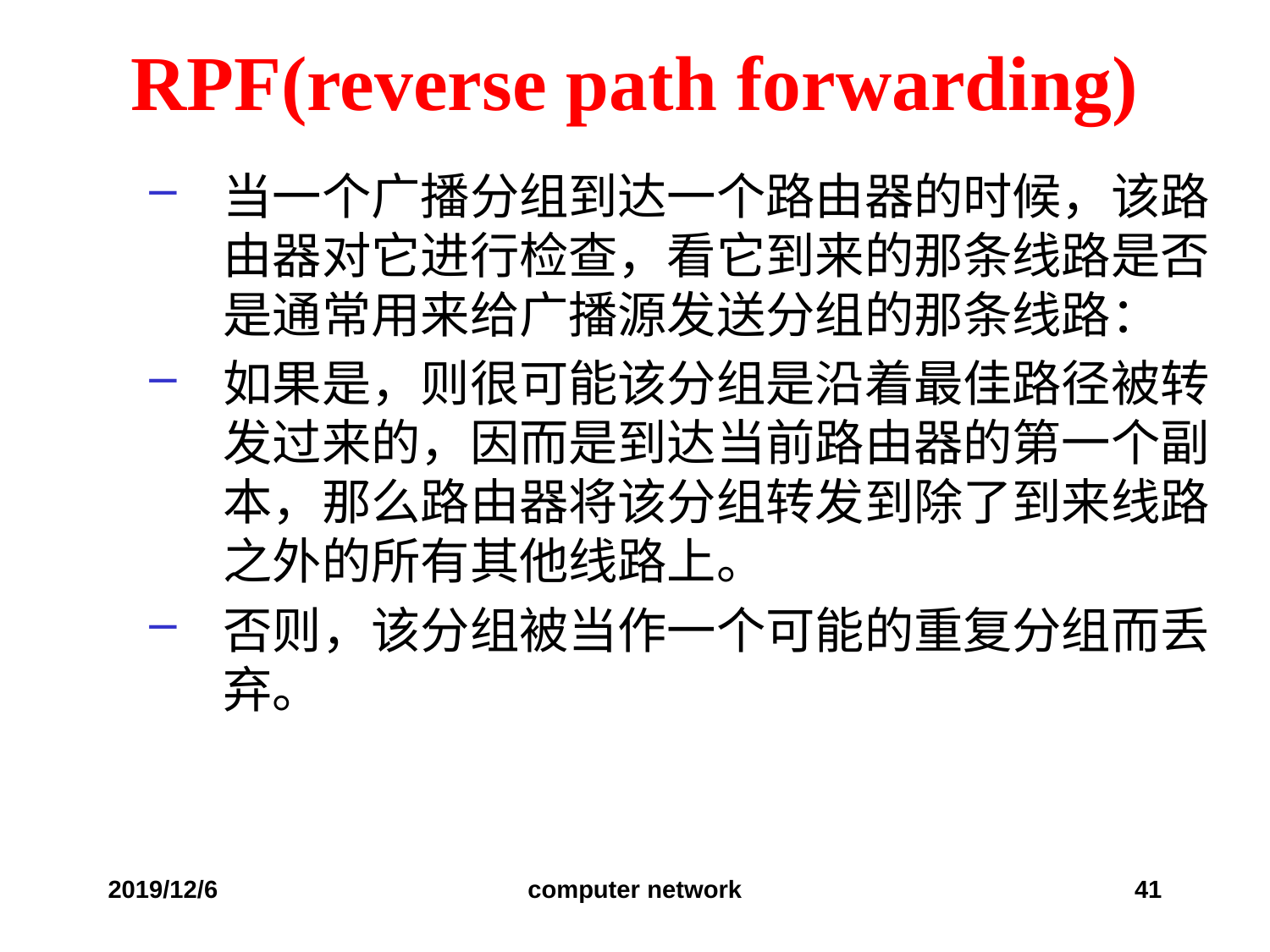

# RPF(reverse path forwarding)
当一个广播分组到达一个路由器的时候，该路由器对它进行检查，看它到来的那条线路是否是通常用来给广播源发送分组的那条线路：
如果是，则很可能该分组是沿着最佳路径被转发过来的，因而是到达当前路由器的第一个副本，那么路由器将该分组转发到除了到来线路之外的所有其他线路上。
否则，该分组被当作一个可能的重复分组而丢弃。
2019/12/6
computer network
41